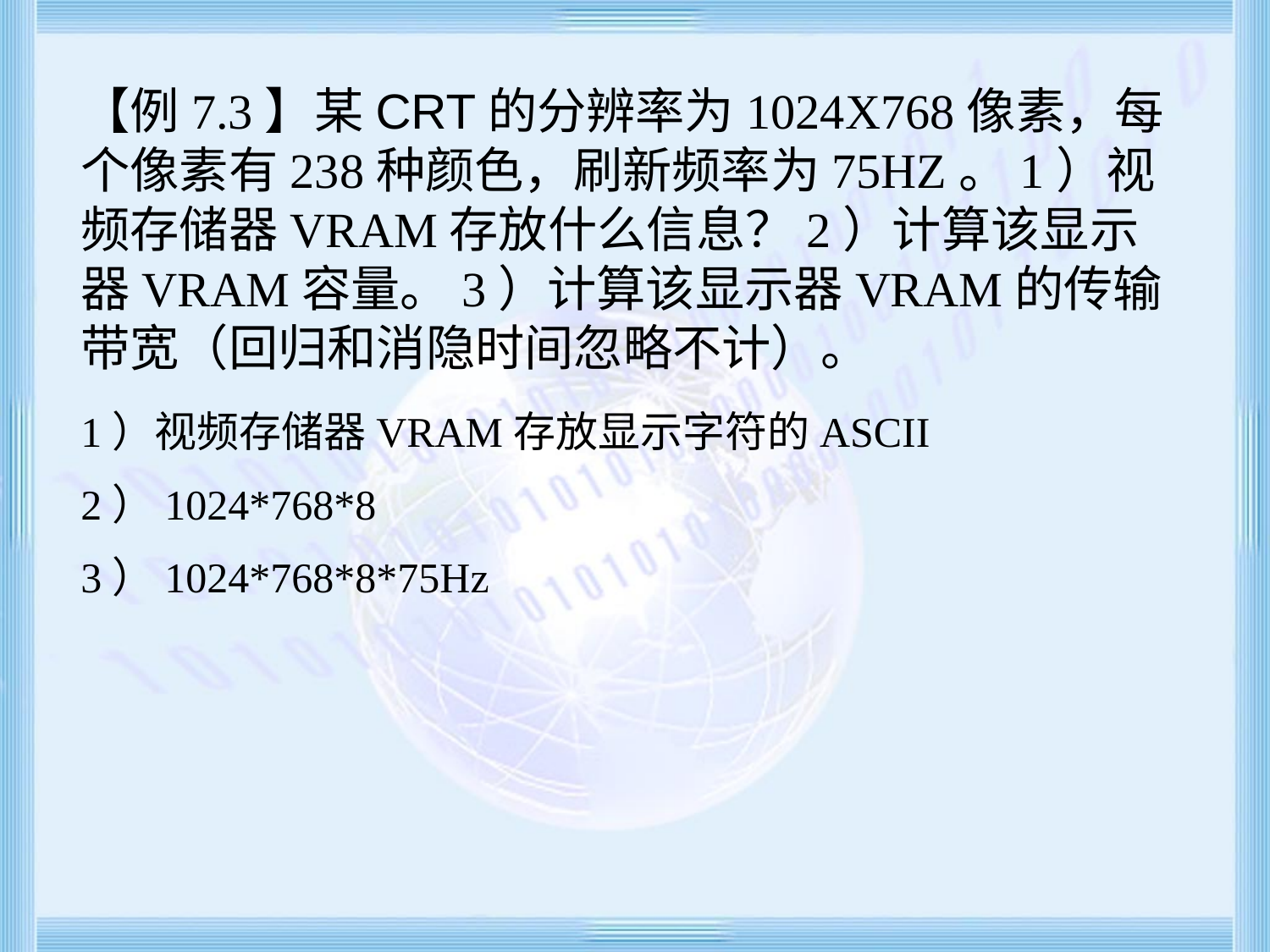

【例7.3】某CRT的分辨率为1024X768像素，每个像素有238种颜色，刷新频率为75HZ。1）视频存储器VRAM存放什么信息？2）计算该显示器VRAM容量。3）计算该显示器VRAM的传输带宽（回归和消隐时间忽略不计）。
1）视频存储器VRAM存放显示字符的ASCII
2）1024*768*8
3）1024*768*8*75Hz